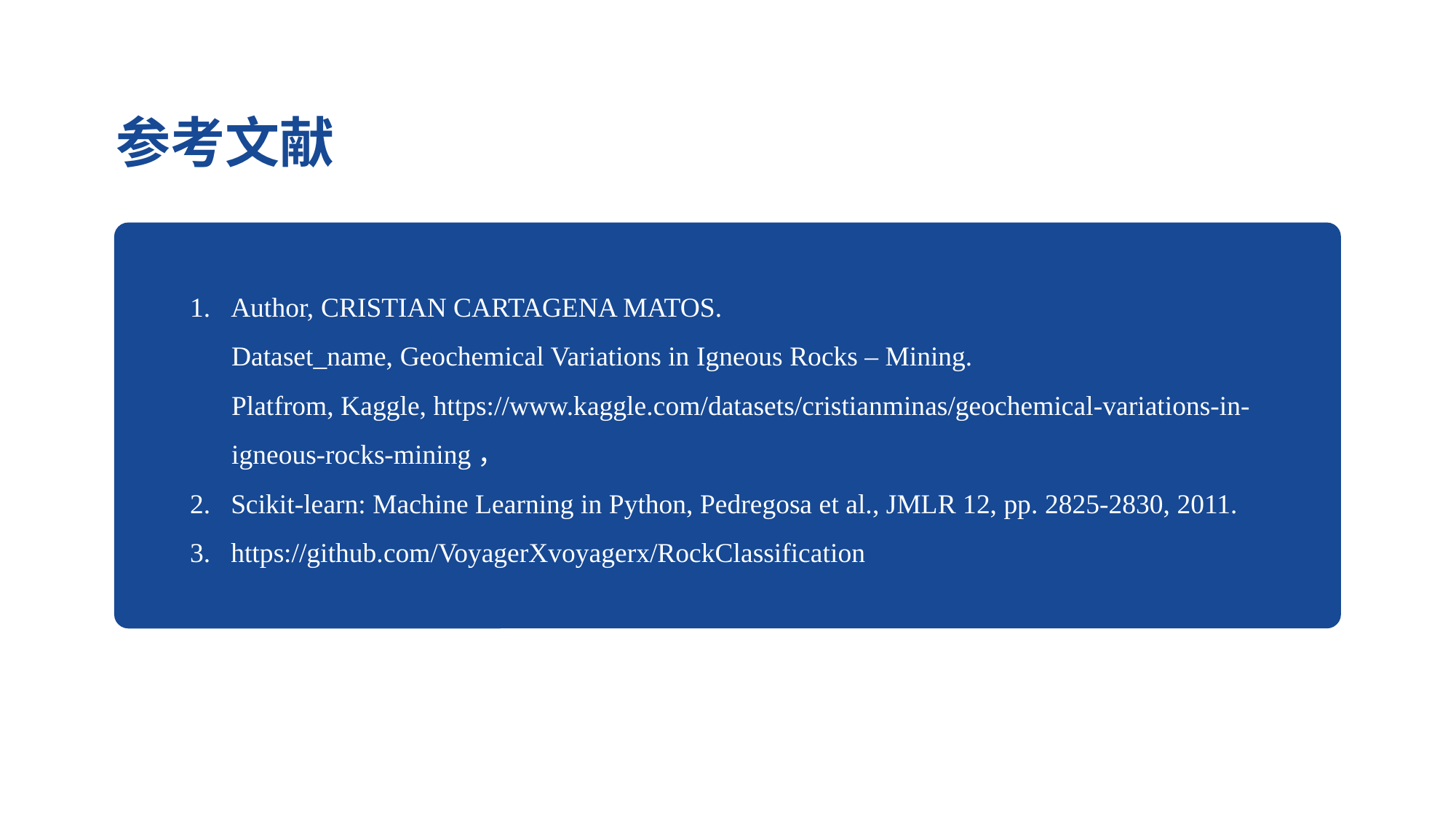

参考文献

Author, CRISTIAN CARTAGENA MATOS.
      Dataset_name, Geochemical Variations in Igneous Rocks – Mining.
      Platfrom, Kaggle, https://www.kaggle.com/datasets/cristianminas/geochemical-variations-in-
      igneous-rocks-mining，
Scikit-learn: Machine Learning in Python, Pedregosa et al., JMLR 12, pp. 2825-2830, 2011.
https://github.com/VoyagerXvoyagerx/RockClassification